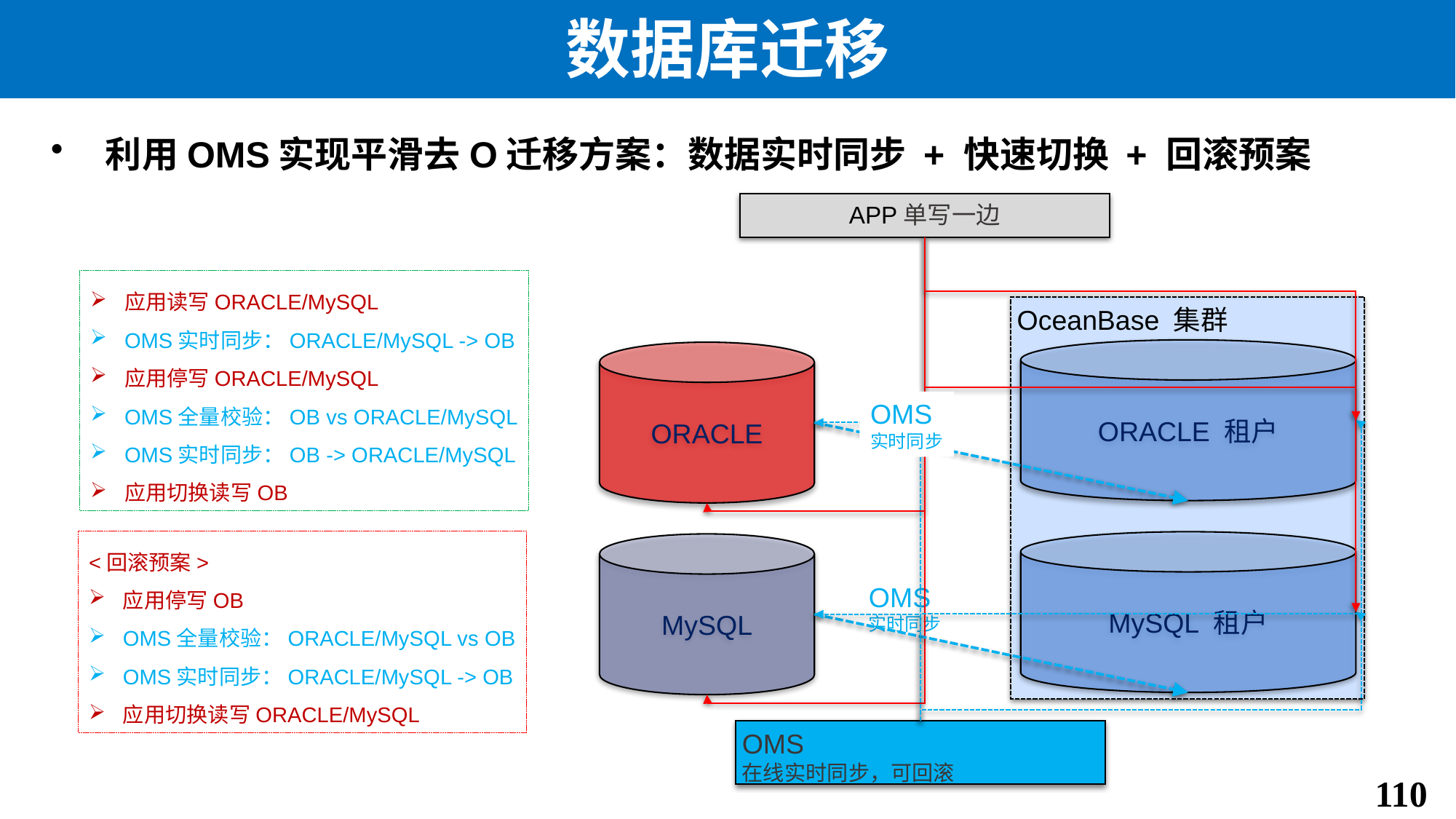

# 数据库迁移
利用OMS实现平滑去O迁移方案：数据实时同步 + 快速切换 + 回滚预案
APP单写一边
应用读写ORACLE/MySQL
OMS实时同步：ORACLE/MySQL -> OB
应用停写ORACLE/MySQL
OMS全量校验：OB vs ORACLE/MySQL
OMS实时同步：OB -> ORACLE/MySQL
应用切换读写OB
OceanBase 集群
ORACLE 租户
ORACLE
OMS
实时同步
<回滚预案>
应用停写OB
OMS全量校验：ORACLE/MySQL vs OB
OMS实时同步：ORACLE/MySQL -> OB
应用切换读写ORACLE/MySQL
MySQL 租户
MySQL
OMS
实时同步
OMS
在线实时同步，可回滚